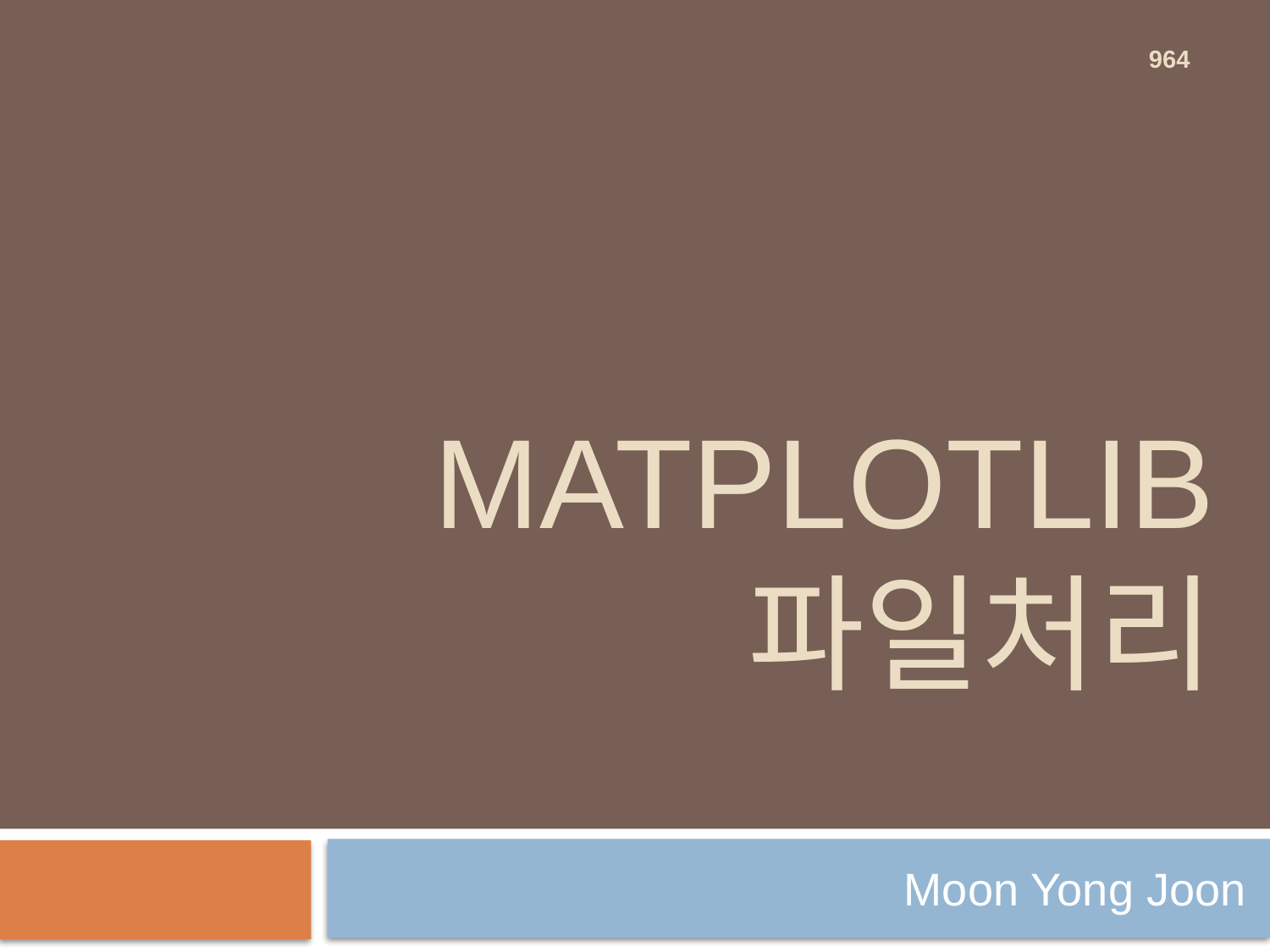

964
# MaTPLOTLIB 파일처리
Moon Yong Joon